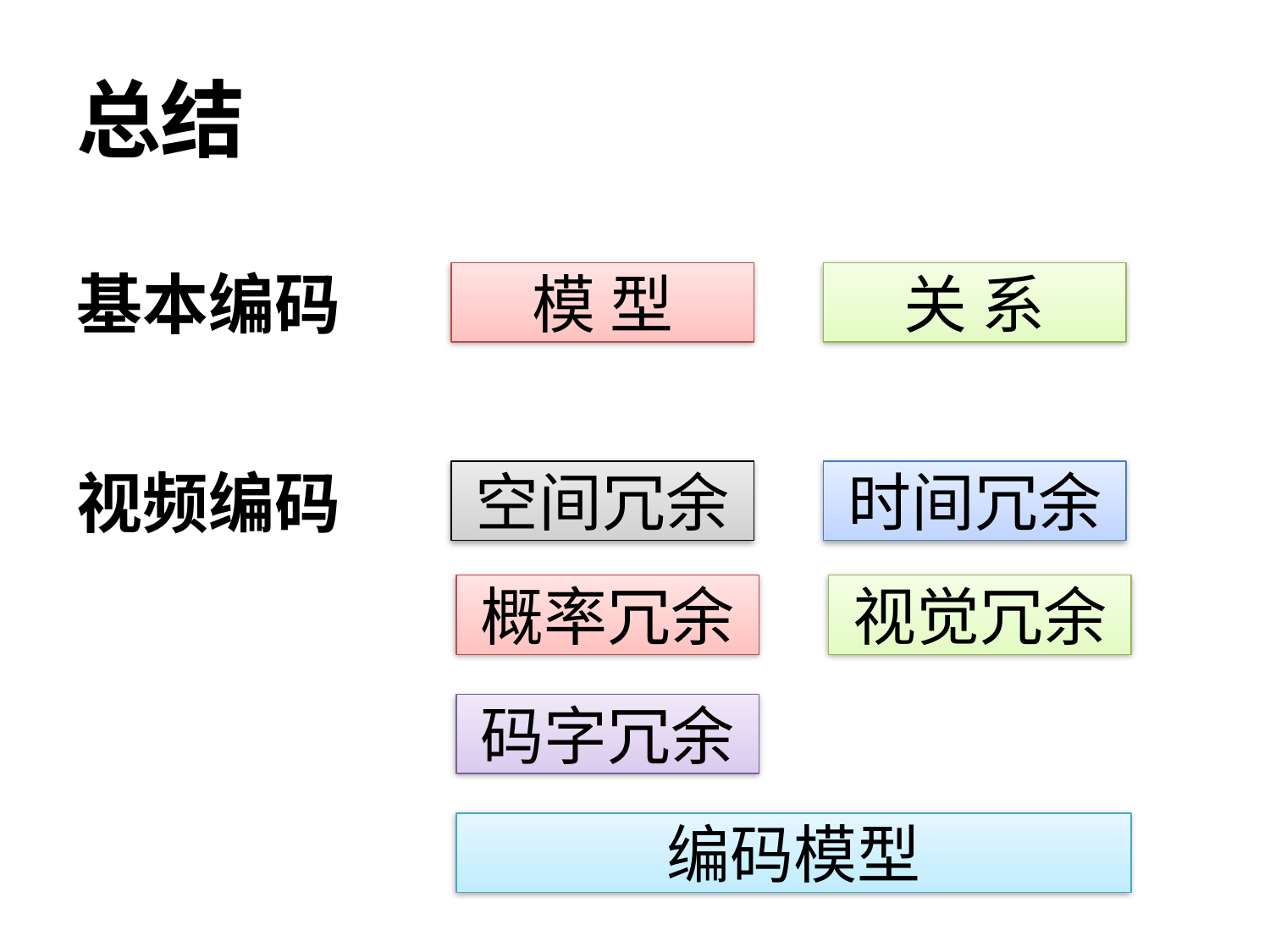

# 总结
基本编码
模 型
关 系
视频编码
空间冗余
时间冗余
概率冗余
视觉冗余
码字冗余
编码模型